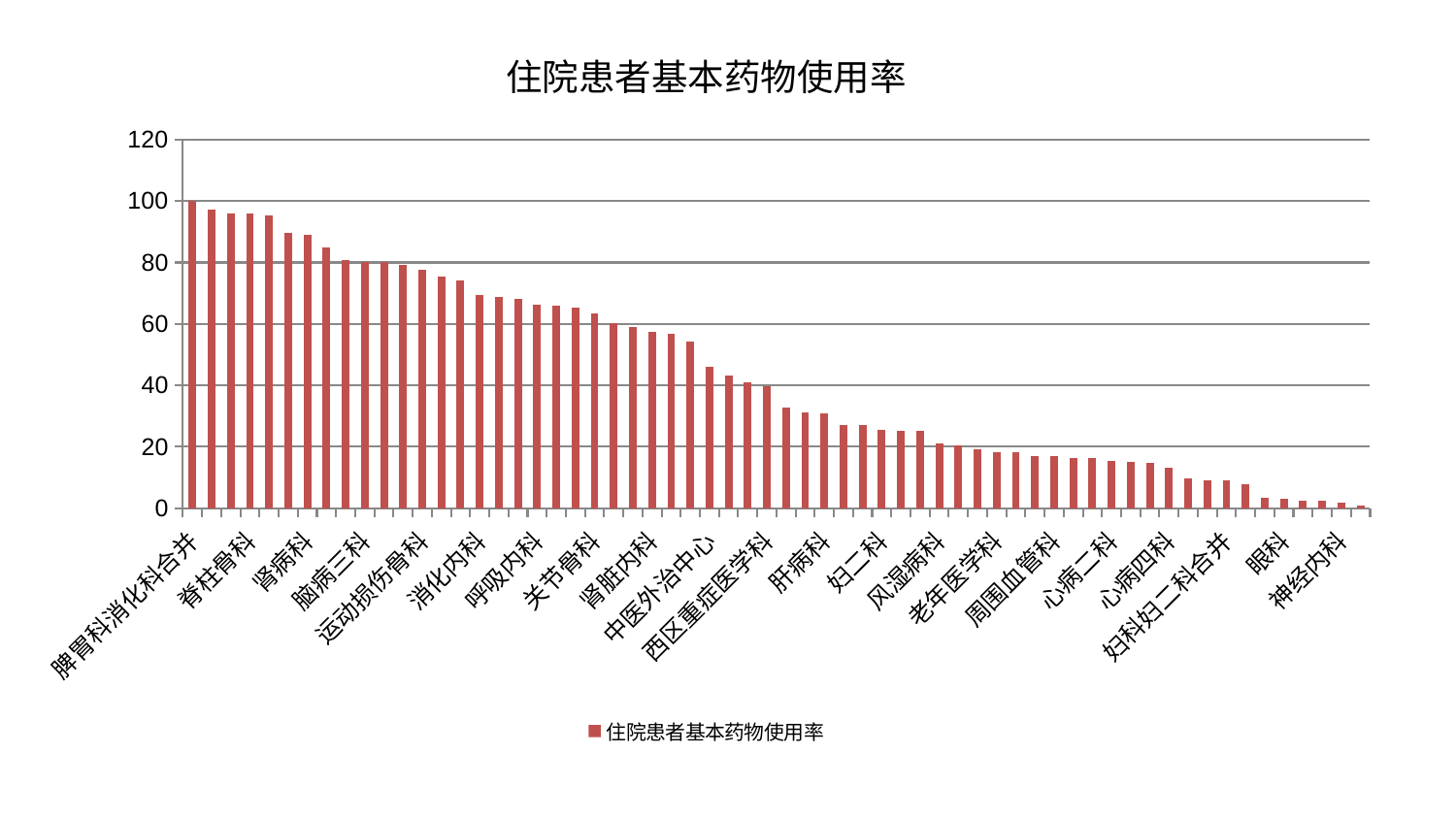

### Chart: 住院患者基本药物使用率

| Category | 住院患者基本药物使用率 |
|---|---|
| 脾胃科消化科合并 | 100.0 |
| 心血管内科 | 97.24833159832748 |
| 东区重症医学科 | 96.07043869387185 |
| 脊柱骨科 | 95.94958331849213 |
| 骨科 | 95.27592995571047 |
| 脾胃病科 | 89.56102396751719 |
| 肾病科 | 88.9587735377751 |
| 中医经典科 | 84.92479877839946 |
| 创伤骨科 | 80.88999529125245 |
| 脑病三科 | 80.25152025126741 |
| 小儿推拿科 | 80.11836788221004 |
| 神经外科 | 79.30218166854353 |
| 运动损伤骨科 | 77.77069494285392 |
| 美容皮肤科 | 75.4987456062984 |
| 脑病二科 | 74.31768558818385 |
| 消化内科 | 69.51346984575709 |
| 妇科 | 68.88509496764537 |
| 康复科 | 68.2364635627582 |
| 呼吸内科 | 66.31648946310365 |
| 心病三科 | 66.0039773436436 |
| 乳腺甲状腺外科 | 65.26043955883841 |
| 关节骨科 | 63.357013092917555 |
| 耳鼻喉科 | 60.26545302501455 |
| 肿瘤内科 | 59.01387074519719 |
| 肾脏内科 | 57.54224881930385 |
| 皮肤科 | 56.81877564334709 |
| 小儿骨科 | 54.41824278182224 |
| 中医外治中心 | 45.990515456755325 |
| 泌尿外科 | 43.205055895980735 |
| 微创骨科 | 40.93555006806431 |
| 西区重症医学科 | 39.653788413810176 |
| 血液科 | 32.66165202289074 |
| 东区肾病科 | 31.06822016661382 |
| 肝病科 | 30.769590932512592 |
| 普通外科 | 27.210441328439362 |
| 脑病一科 | 26.953239831194217 |
| 妇二科 | 25.678535964882393 |
| 产科 | 25.097997986353068 |
| 肝胆外科 | 25.062012023592967 |
| 风湿病科 | 21.22675501226825 |
| 心病一科 | 20.48729506308171 |
| 口腔科 | 19.208325776679995 |
| 老年医学科 | 18.393490151668644 |
| 重症医学科 | 18.122596034303328 |
| 治未病中心 | 16.888467843664202 |
| 周围血管科 | 16.853296943728278 |
| 胸外科 | 16.298175264446726 |
| 综合内科 | 16.234855500162404 |
| 心病二科 | 15.285652842524454 |
| 内分泌科 | 14.994834308915031 |
| 肛肠科 | 14.672891227272427 |
| 心病四科 | 13.172502545728232 |
| 针灸科 | 9.826890006284628 |
| 推拿科 | 9.056464871361262 |
| 妇科妇二科合并 | 8.975740966358082 |
| 身心医学科 | 7.817351928515685 |
| 显微骨科 | 3.524622969968851 |
| 眼科 | 3.194096779218996 |
| 男科 | 2.4782200372500216 |
| 儿科 | 2.3433286562609306 |
| 神经内科 | 1.8327533259260704 |
| 医院 | 0.9349378466986503 |
249